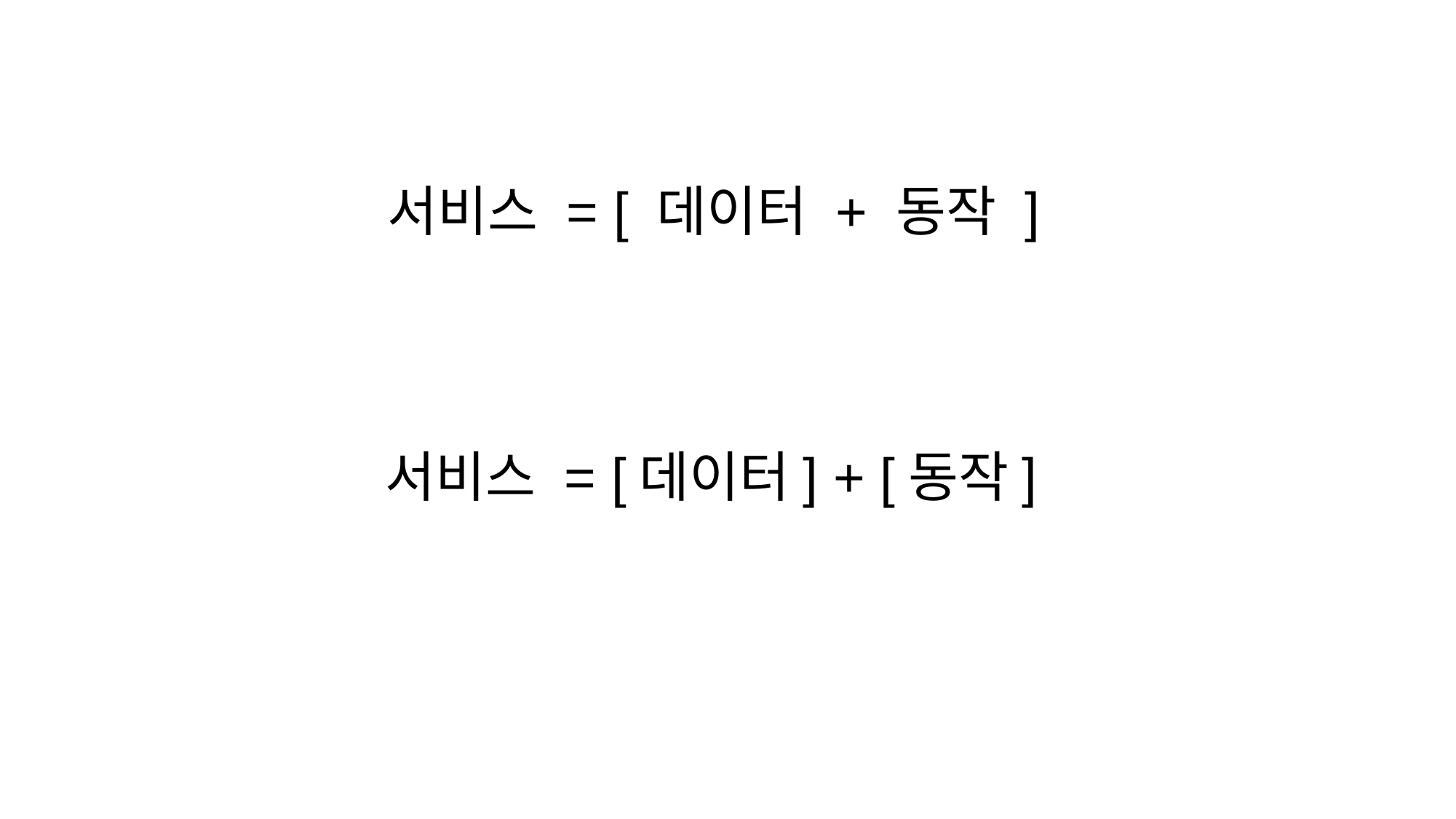

서비스 = [ 데이터 + 동작 ]
서비스 = [데이터] + [동작]